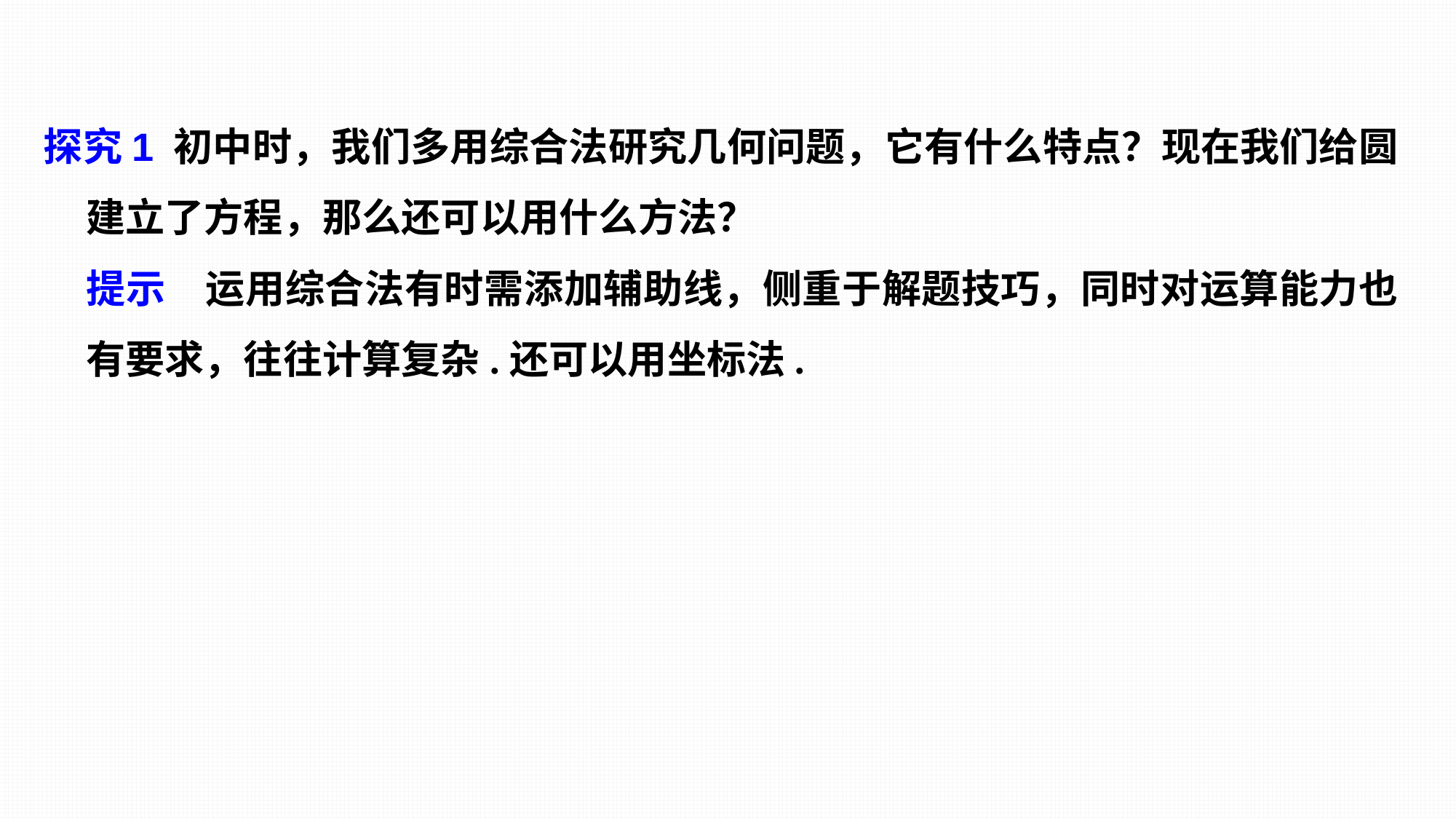

探究1 初中时，我们多用综合法研究几何问题，它有什么特点？现在我们给圆建立了方程，那么还可以用什么方法？
	提示　运用综合法有时需添加辅助线，侧重于解题技巧，同时对运算能力也有要求，往往计算复杂.还可以用坐标法.